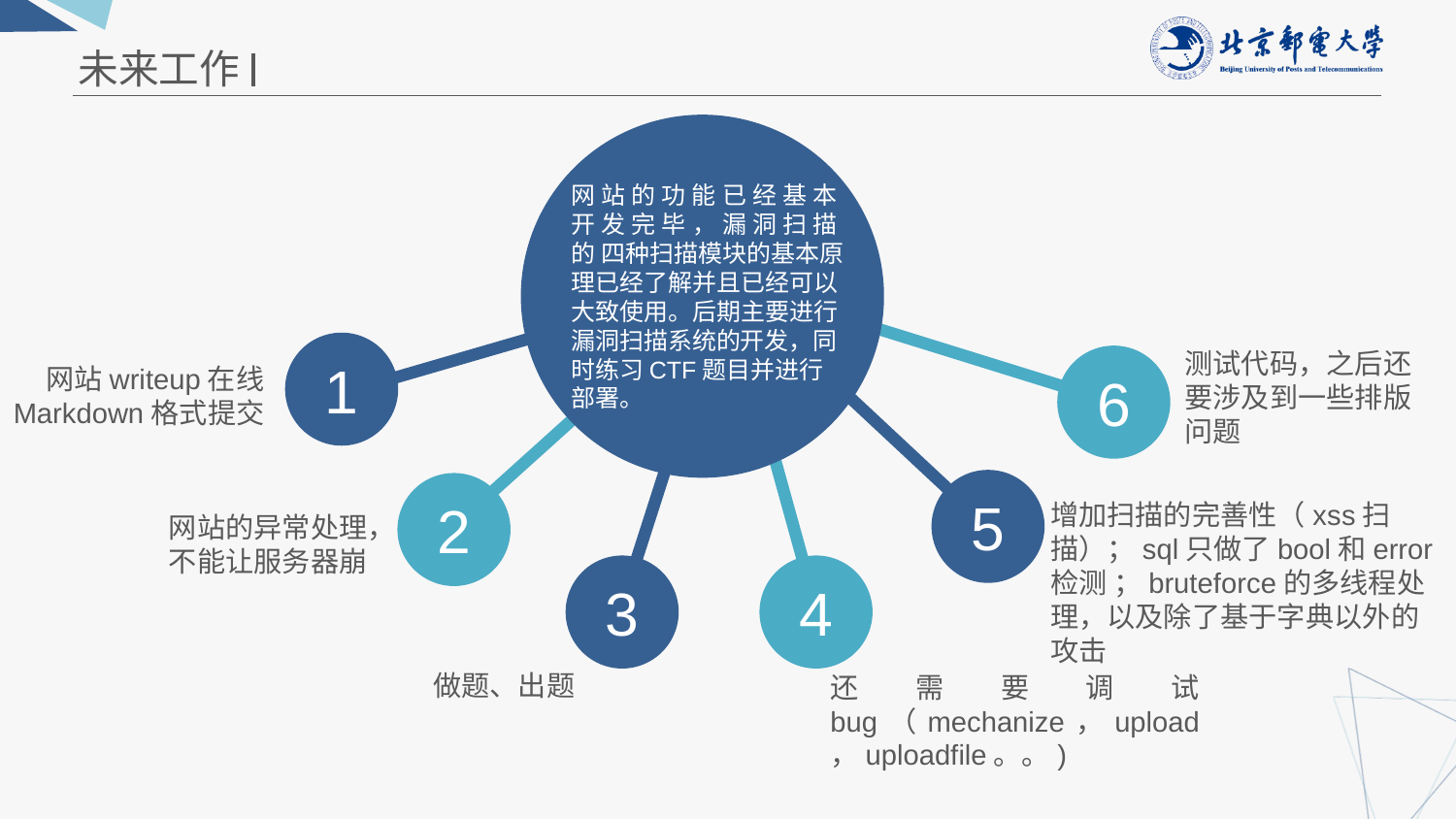

未来工作

网站的功能已经基本开发完毕，漏洞扫描的四种扫描模块的基本原理已经了解并且已经可以大致使用。后期主要进行漏洞扫描系统的开发，同时练习CTF题目并进行部署。
1
测试代码，之后还要涉及到一些排版问题
6
网站writeup在线
Markdown格式提交
5
2
增加扫描的完善性（xss扫描）；sql只做了bool和error检测 ；bruteforce的多线程处理，以及除了基于字典以外的攻击
网站的异常处理，
不能让服务器崩
3
4
做题、出题
还需要调试bug（mechanize，upload，uploadfile。。)